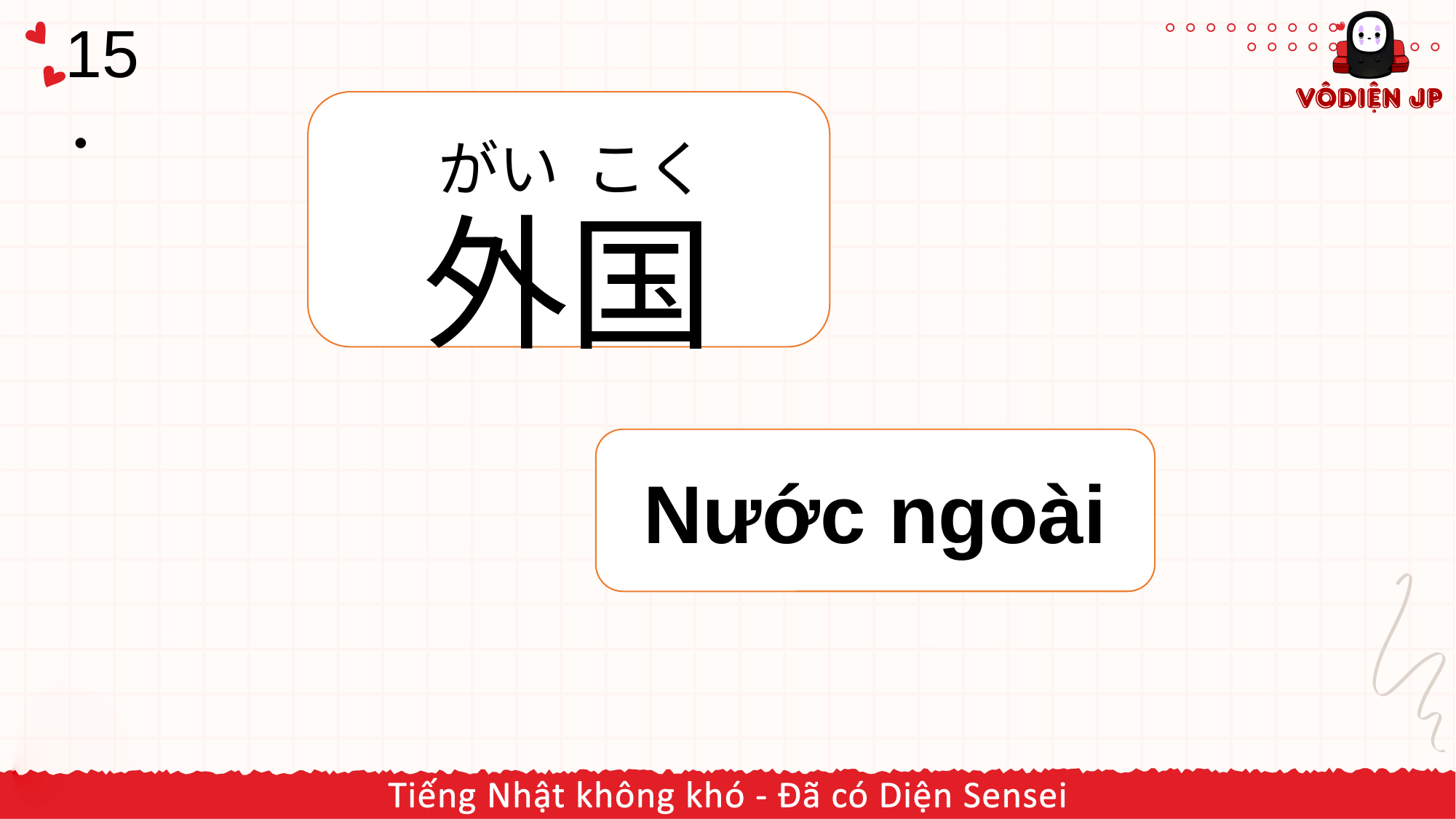

# 15．

外国
がい  こく
Nước ngoài